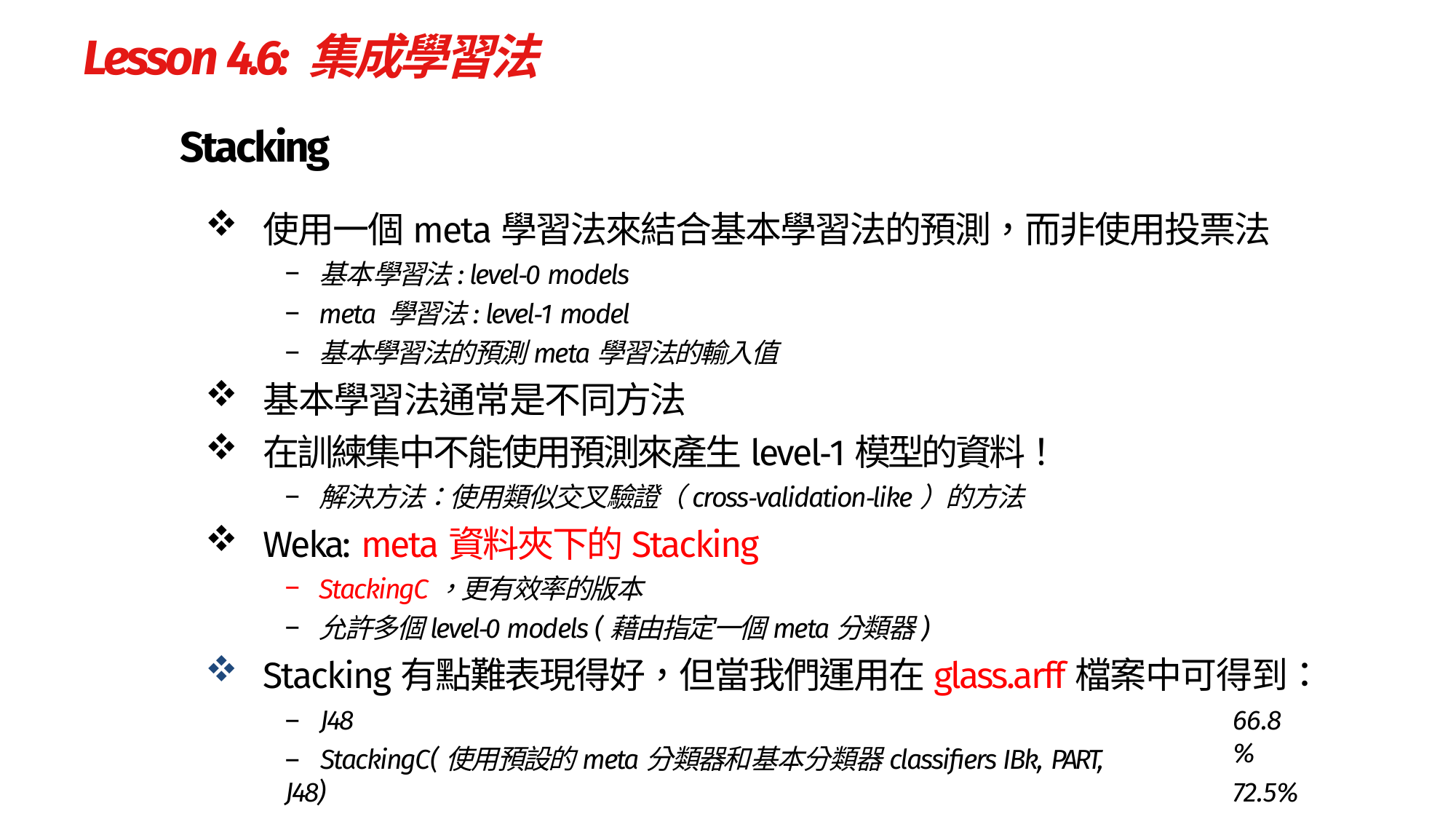

# Lesson 4.6: 集成學習法
Stacking
使用一個meta學習法來結合基本學習法的預測，而非使用投票法
基本學習法: level‐0 models
meta 學習法: level‐1 model
基本學習法的預測meta學習法的輸入值
基本學習法通常是不同方法
在訓練集中不能使用預測來產生level‐1模型的資料！
解決方法：使用類似交叉驗證（cross‐validation‐like）的方法
Weka: meta資料夾下的Stacking
StackingC，更有效率的版本
允許多個level‐0 models (藉由指定一個meta分類器)
Stacking有點難表現得好，但當我們運用在glass.arff檔案中可得到：
–	J48
–	StackingC(使用預設的meta分類器和基本分類器classifiers IBk, PART, J48)
66.8%
72.5%